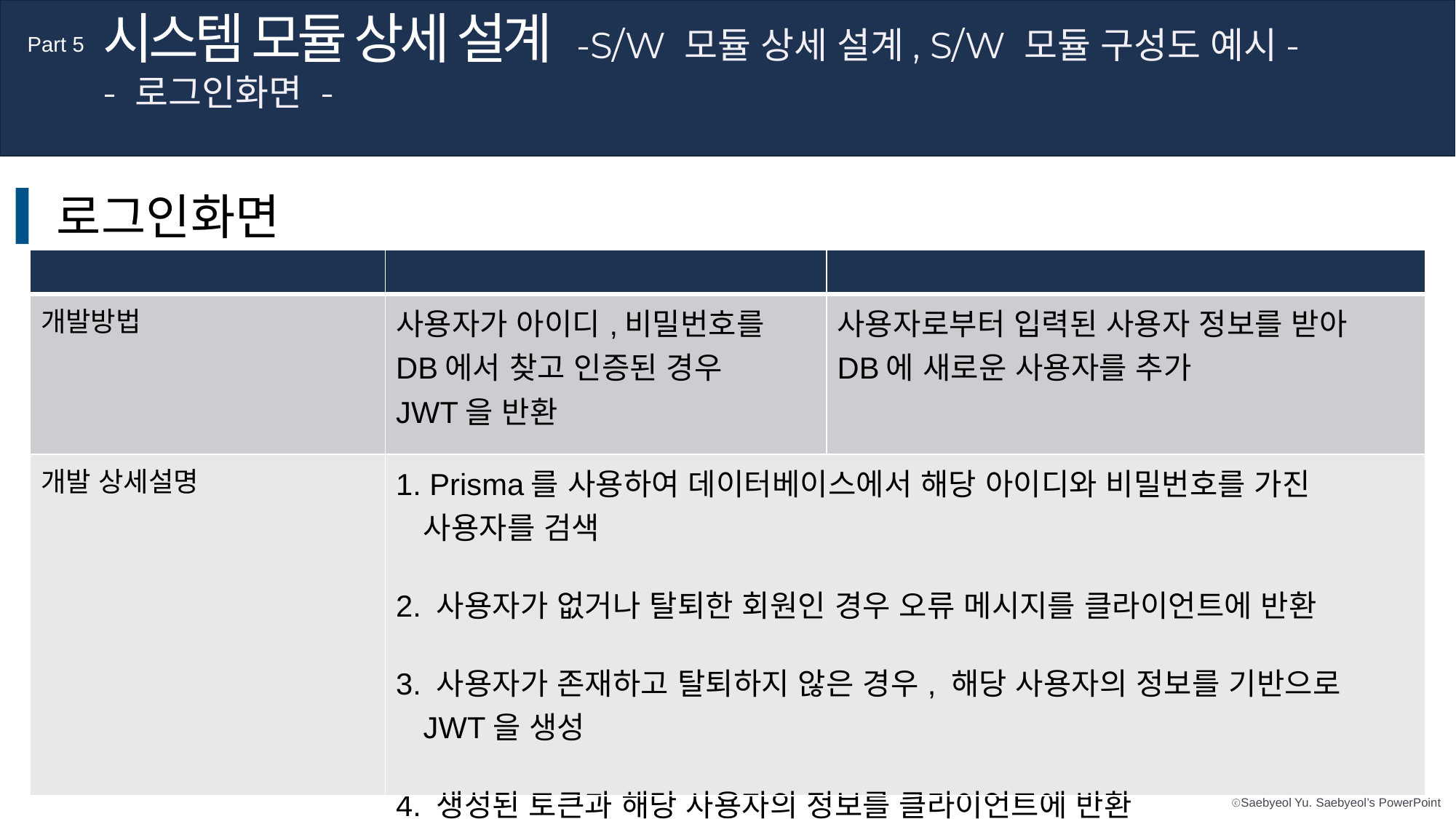

시스템 모듈 상세 설계 -S/W 모듈 상세 설계, S/W 모듈 구성도 예시-
- 로그인화면 -
Part 5
로그인화면

|  |  |  |
| --- | --- | --- |
| 개발방법 | 사용자가 아이디,비밀번호를 DB에서 찾고 인증된 경우 JWT을 반환 | 사용자로부터 입력된 사용자 정보를 받아 DB에 새로운 사용자를 추가 |
| 개발 상세설명 | 1. Prisma를 사용하여 데이터베이스에서 해당 아이디와 비밀번호를 가진 사용자를 검색 2. 사용자가 없거나 탈퇴한 회원인 경우 오류 메시지를 클라이언트에 반환 3. 사용자가 존재하고 탈퇴하지 않은 경우, 해당 사용자의 정보를 기반으로 JWT을 생성 4. 생성된 토큰과 해당 사용자의 정보를 클라이언트에 반환 |  |